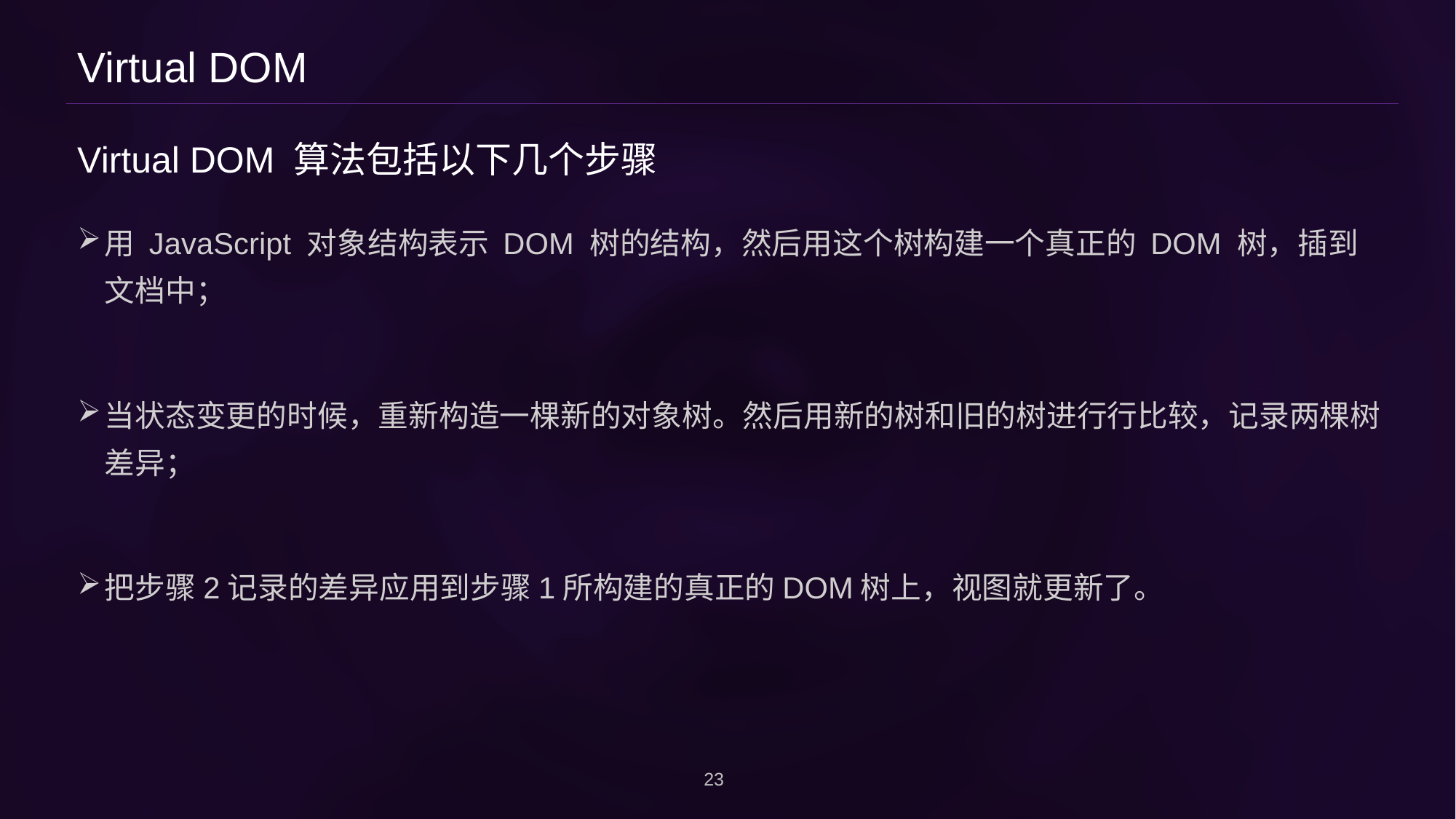

# Virtual DOM
Virtual DOM 算法包括以下几个步骤
用 JavaScript 对象结构表示 DOM 树的结构，然后用这个树构建一个真正的 DOM 树，插到文档中；

当状态变更的时候，重新构造一棵新的对象树。然后用新的树和旧的树进行行比较，记录两棵树差异；

把步骤2记录的差异应用到步骤1所构建的真正的DOM树上，视图就更新了。
23